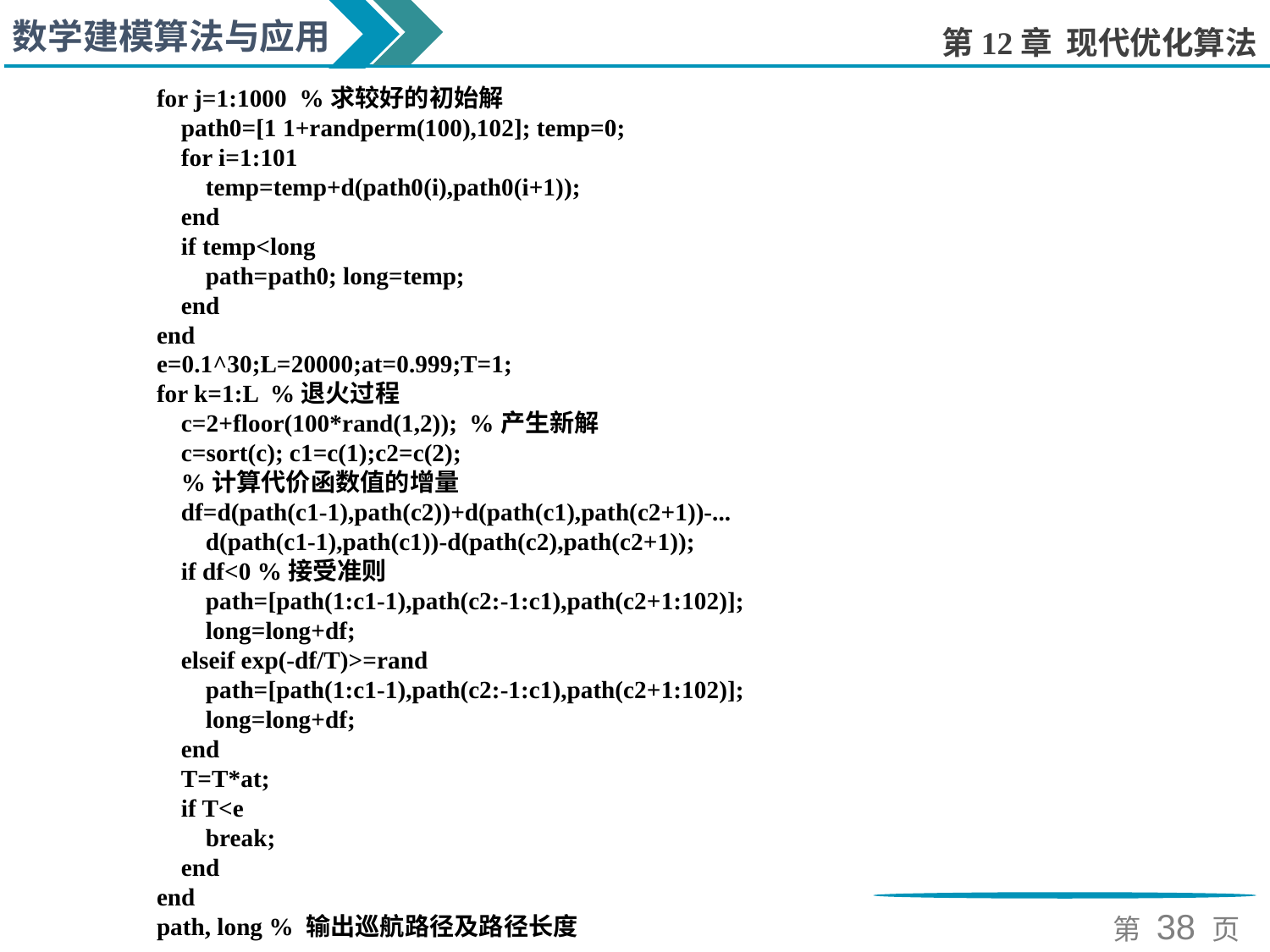

for j=1:1000  %求较好的初始解
    path0=[1 1+randperm(100),102]; temp=0;
    for i=1:101
        temp=temp+d(path0(i),path0(i+1));
    end
    if temp<long
        path=path0; long=temp;
    end
end
e=0.1^30;L=20000;at=0.999;T=1;
for k=1:L  %退火过程
    c=2+floor(100*rand(1,2));  %产生新解
    c=sort(c); c1=c(1);c2=c(2);
    %计算代价函数值的增量
    df=d(path(c1-1),path(c2))+d(path(c1),path(c2+1))-...
        d(path(c1-1),path(c1))-d(path(c2),path(c2+1));
    if df<0 %接受准则
        path=[path(1:c1-1),path(c2:-1:c1),path(c2+1:102)];
        long=long+df;
    elseif exp(-df/T)>=rand
        path=[path(1:c1-1),path(c2:-1:c1),path(c2+1:102)];
        long=long+df;
    end
    T=T*at;
    if T<e
        break;
    end
end
path, long % 输出巡航路径及路径长度